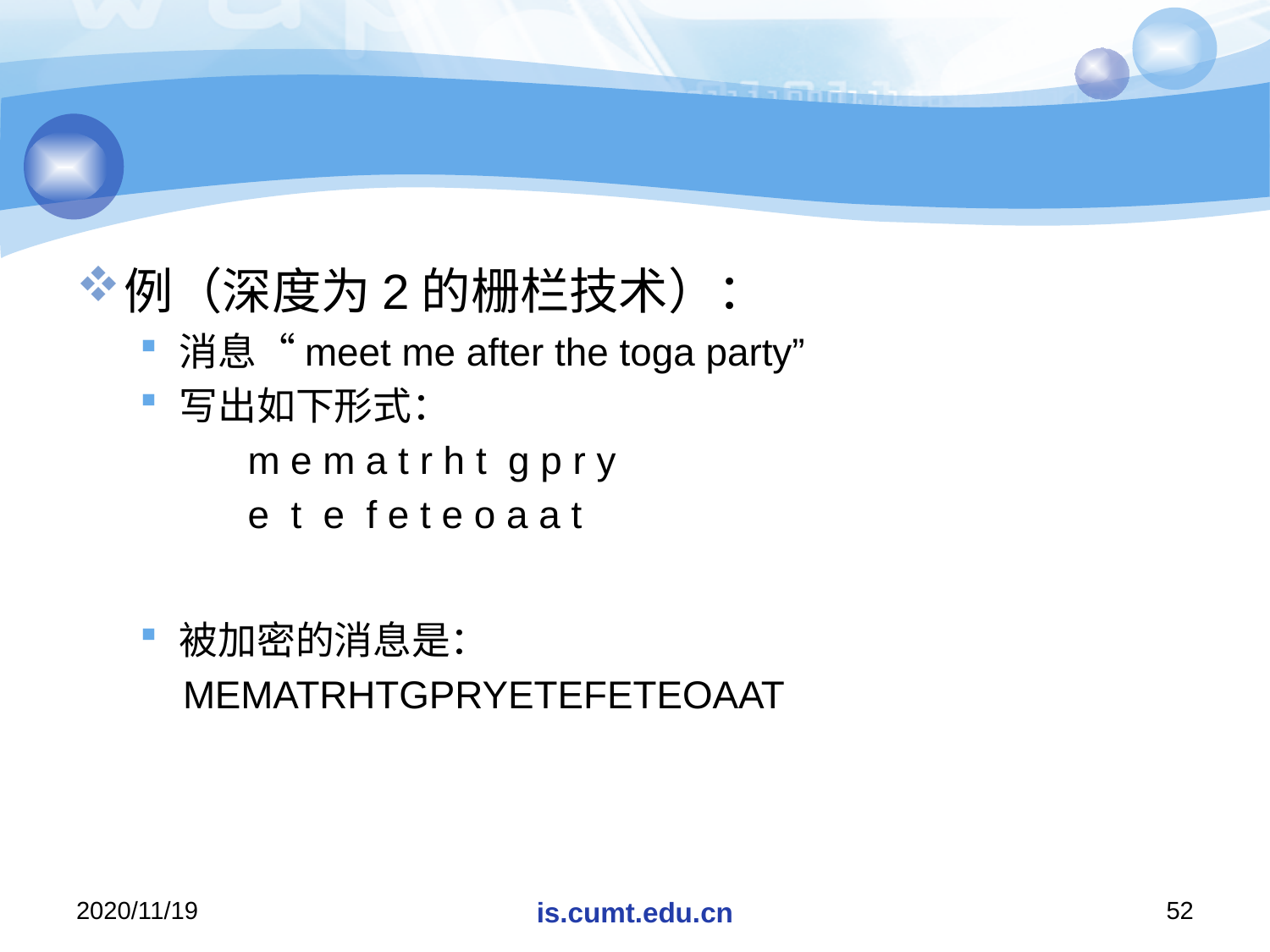

#
例（深度为2的栅栏技术）：
消息“meet me after the toga party”
写出如下形式：
          m e m a t r h t  g p r y
          e  t  e  f e t e o a a t

被加密的消息是：
    MEMATRHTGPRYETEFETEOAAT

2020/11/19
is.cumt.edu.cn
52